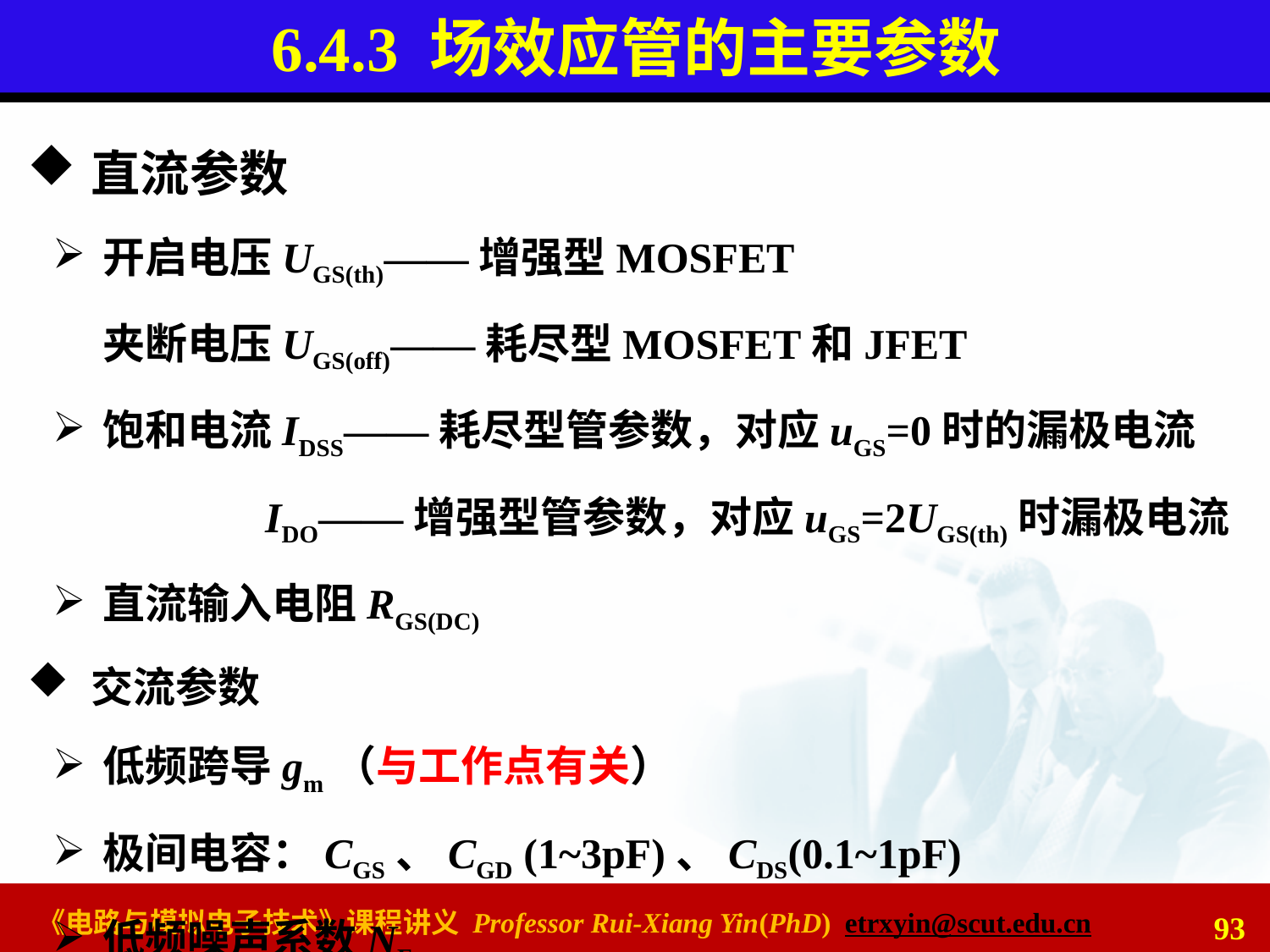

# 6.4.3 场效应管的主要参数
直流参数
开启电压UGS(th)——增强型MOSFET
夹断电压UGS(off)——耗尽型MOSFET和JFET
饱和电流IDSS——耗尽型管参数，对应uGS=0时的漏极电流
                IDO——增强型管参数，对应uGS=2UGS(th)时漏极电流
直流输入电阻RGS(DC)
交流参数
低频跨导gm（与工作点有关）
极间电容：CGS、CGD (1~3pF)、CDS(0.1~1pF)
低频噪声系数NF
93